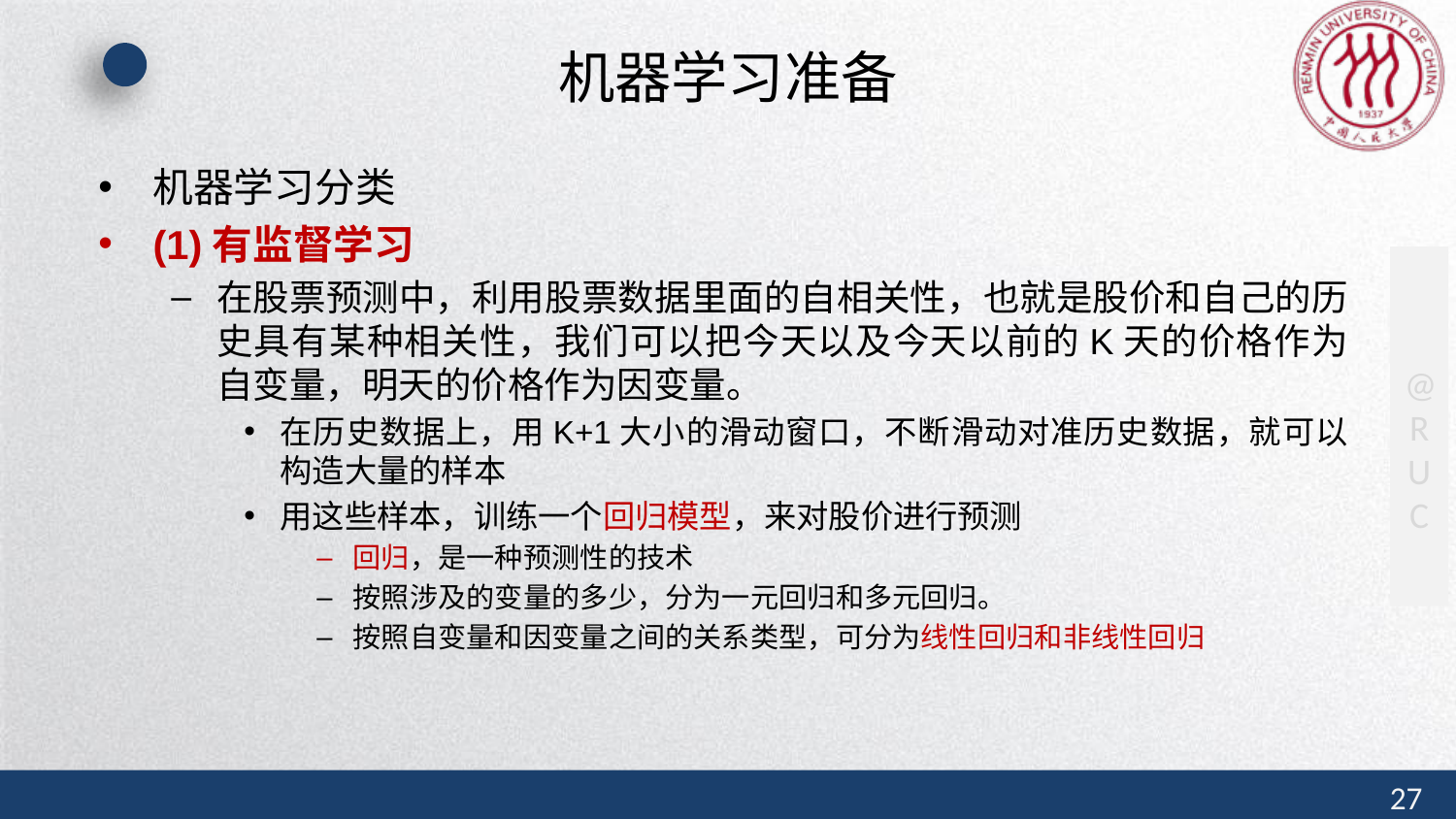

# 机器学习准备
机器学习分类
(1)有监督学习
在股票预测中，利用股票数据里面的自相关性，也就是股价和自己的历史具有某种相关性，我们可以把今天以及今天以前的K天的价格作为自变量，明天的价格作为因变量。
在历史数据上，用K+1大小的滑动窗口，不断滑动对准历史数据，就可以构造大量的样本
用这些样本，训练一个回归模型，来对股价进行预测
回归，是一种预测性的技术
按照涉及的变量的多少，分为一元回归和多元回归。
按照自变量和因变量之间的关系类型，可分为线性回归和非线性回归